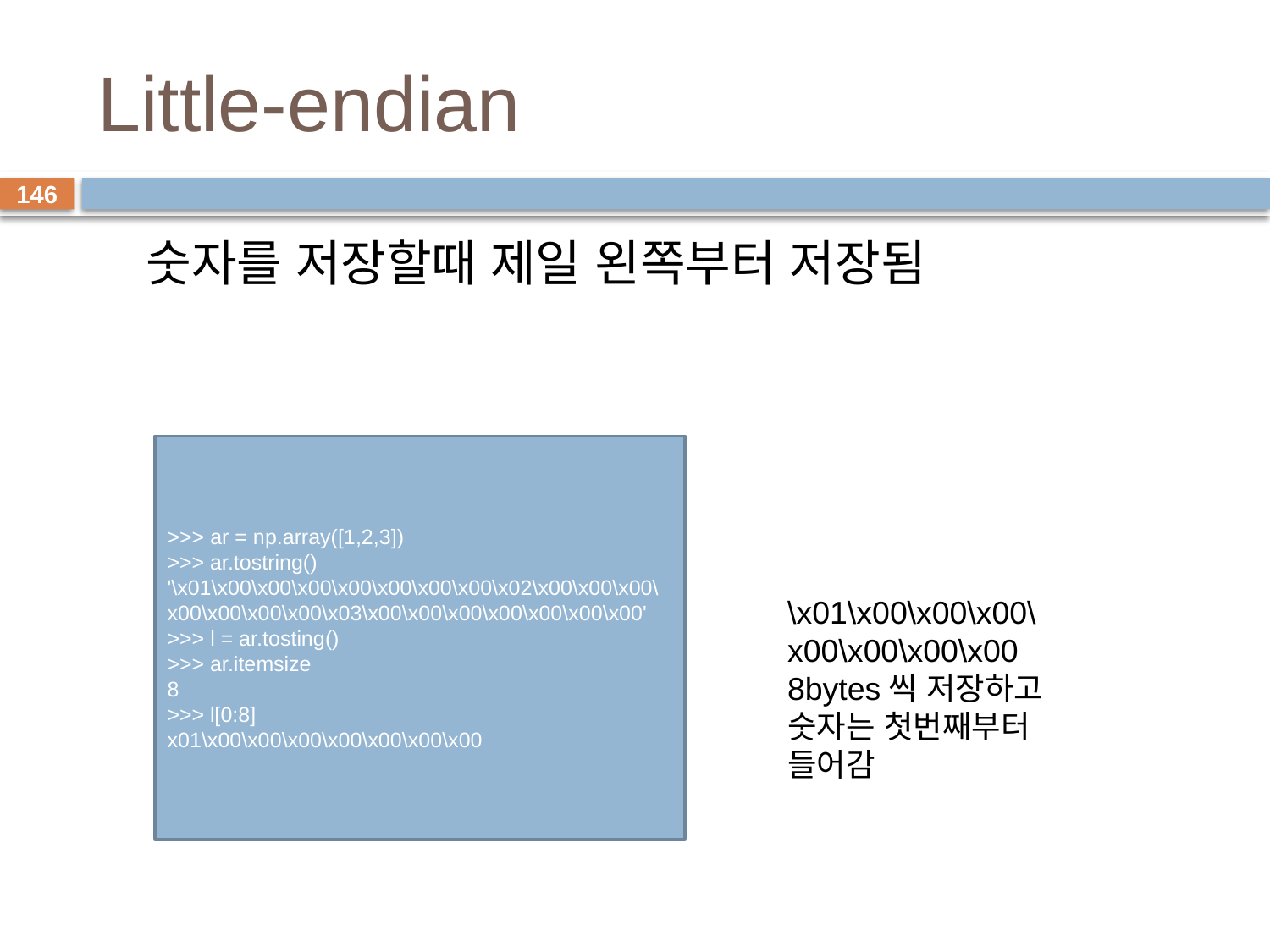

# Little-endian
146
 숫자를 저장할때 제일 왼쪽부터 저장됨
>>> ar = np.array([1,2,3])
>>> ar.tostring()
'\x01\x00\x00\x00\x00\x00\x00\x00\x02\x00\x00\x00\x00\x00\x00\x00\x03\x00\x00\x00\x00\x00\x00\x00'
>>> l = ar.tosting()
>>> ar.itemsize
8
>>> l[0:8]
x01\x00\x00\x00\x00\x00\x00\x00
\x01\x00\x00\x00\x00\x00\x00\x00
8bytes씩 저장하고 숫자는 첫번째부터 들어감
.